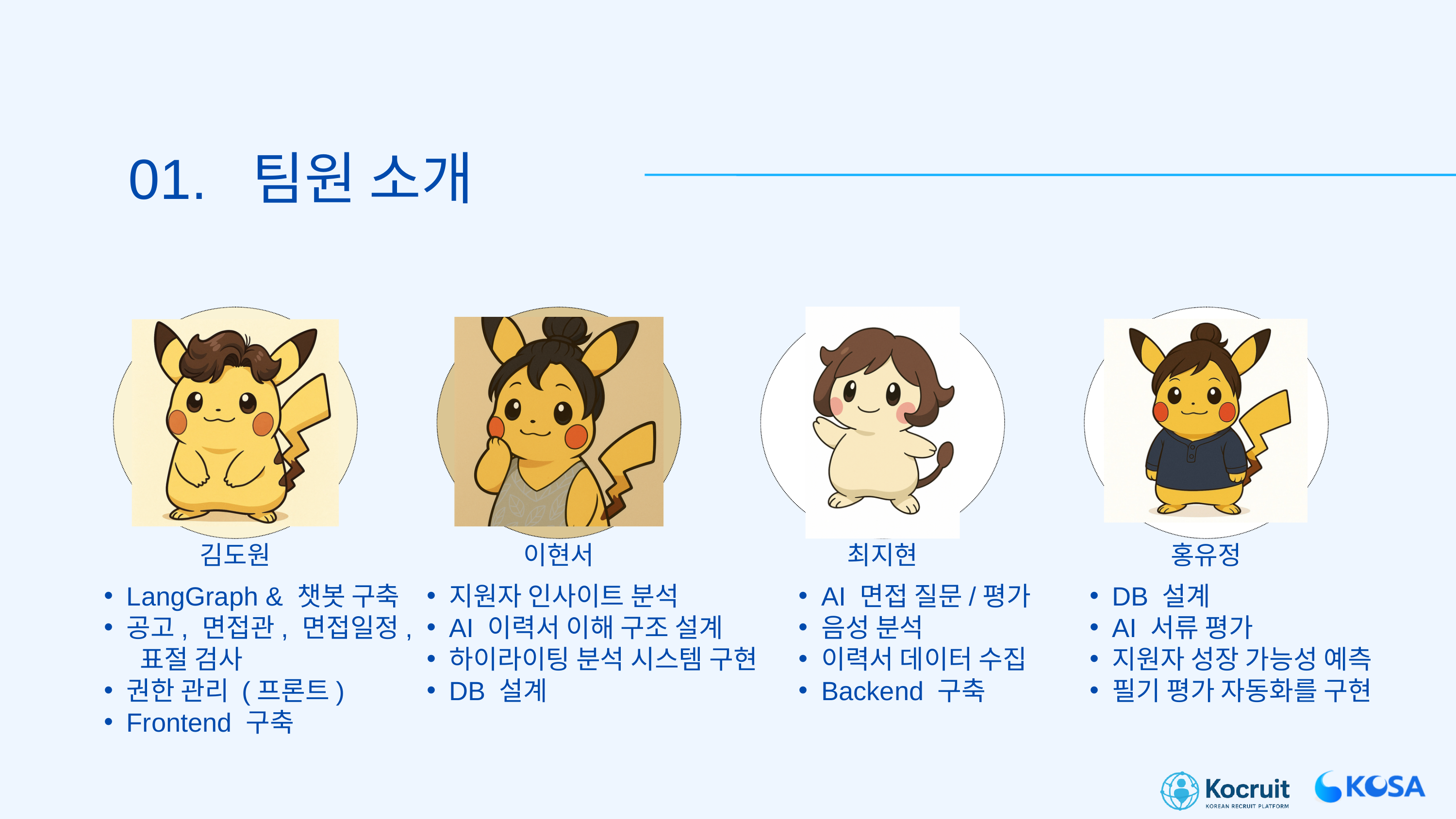

01.  팀원 소개

김도원

이현서

최지현

홍유정

LangGraph & 챗봇 구축
공고, 면접관, 면접일정, 표절 검사
권한 관리 (프론트)
Frontend 구축
지원자 인사이트 분석
AI 이력서 이해 구조 설계
하이라이팅 분석 시스템 구현
DB 설계
AI 면접 질문/평가
음성 분석
이력서 데이터 수집
Backend 구축
DB 설계
AI 서류 평가
지원자 성장 가능성 예측
필기 평가 자동화를 구현